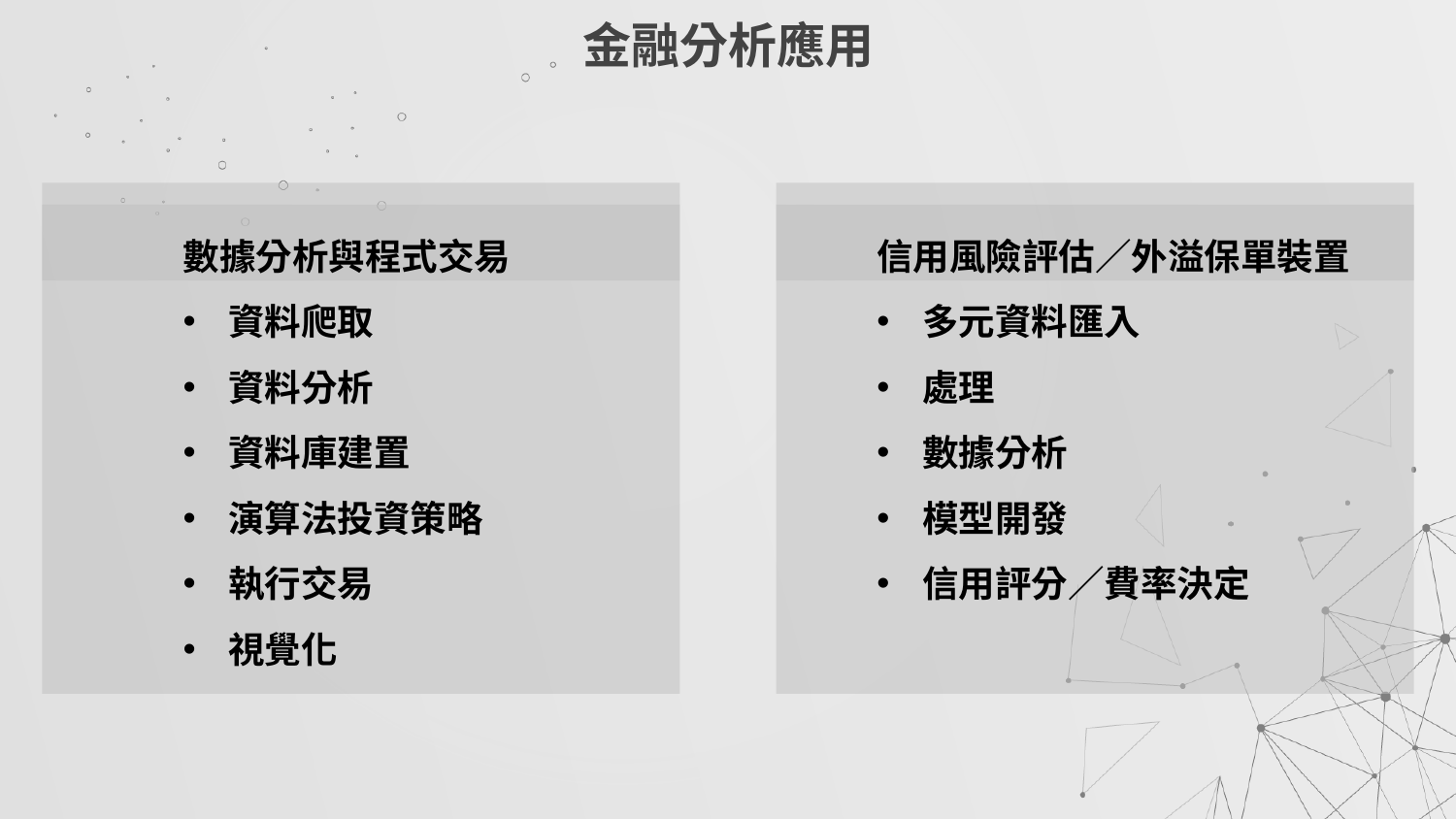

# 金融分析應用

數據分析與程式交易
資料爬取
資料分析
資料庫建置
演算法投資策略
執行交易
視覺化

信用風險評估／外溢保單裝置
多元資料匯入
處理
數據分析
模型開發
信用評分／費率決定